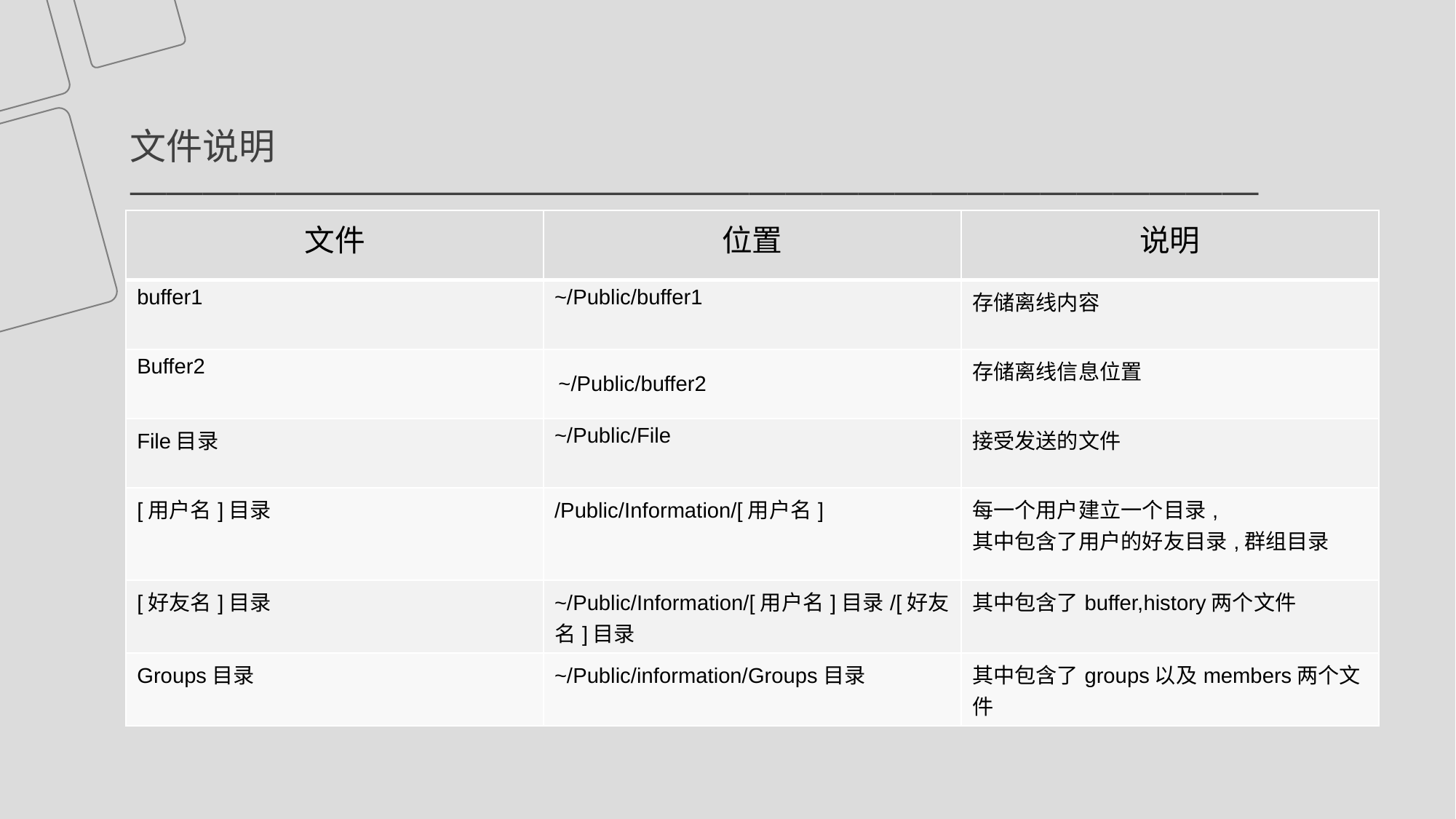

文件说明
———————————————————————————————
| 文件 | 位置 | 说明 |
| --- | --- | --- |
| buffer1 | ~/Public/buffer1 | 存储离线内容 |
| Buffer2 | ~/Public/buffer2 | 存储离线信息位置 |
| File目录 | ~/Public/File | 接受发送的文件 |
| [用户名]目录 | /Public/Information/[用户名] | 每一个用户建立一个目录, 其中包含了用户的好友目录,群组目录 |
| [好友名]目录 | ~/Public/Information/[用户名]目录/[好友名]目录 | 其中包含了buffer,history两个文件 |
| Groups目录 | ~/Public/information/Groups目录 | 其中包含了groups以及members两个文件 |